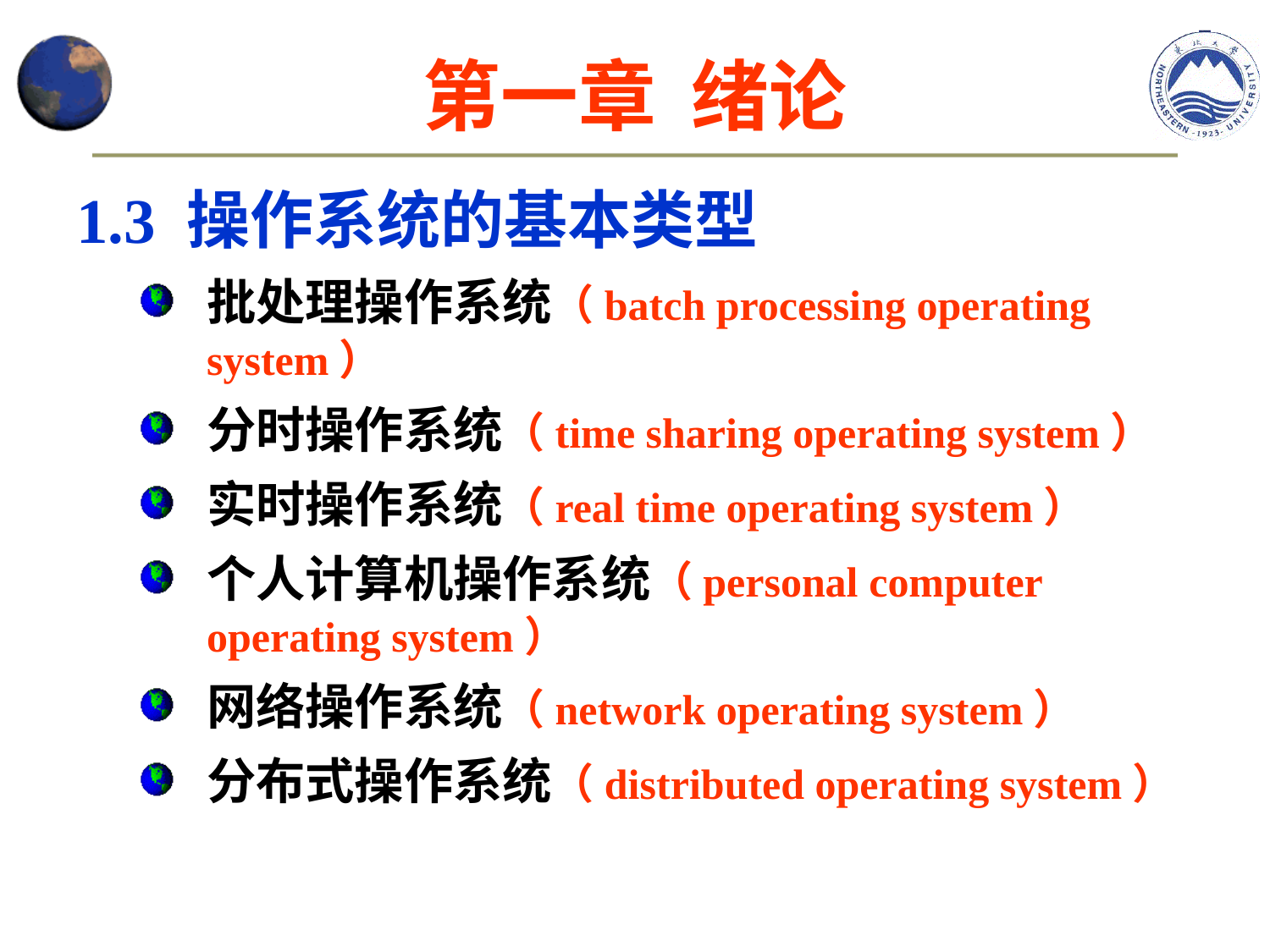

# 第一章  绪论
1.3 操作系统的基本类型
批处理操作系统（batch processing operating system）
分时操作系统（time sharing operating system）
实时操作系统（real time operating system）
个人计算机操作系统（personal computer operating system）
网络操作系统（network operating system）
分布式操作系统（distributed operating system）